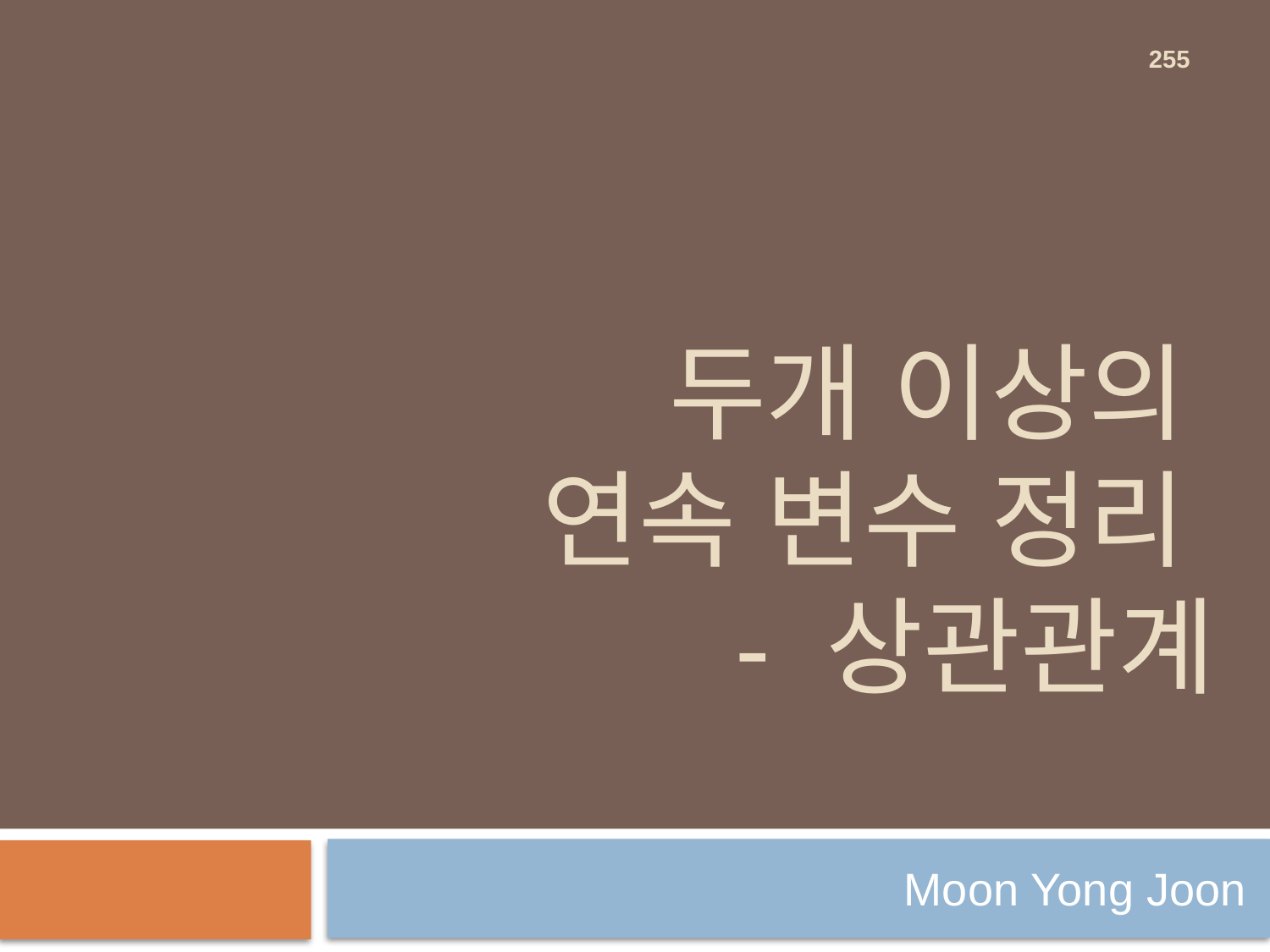

255
# 두개 이상의 연속 변수 정리 - 상관관계
Moon Yong Joon